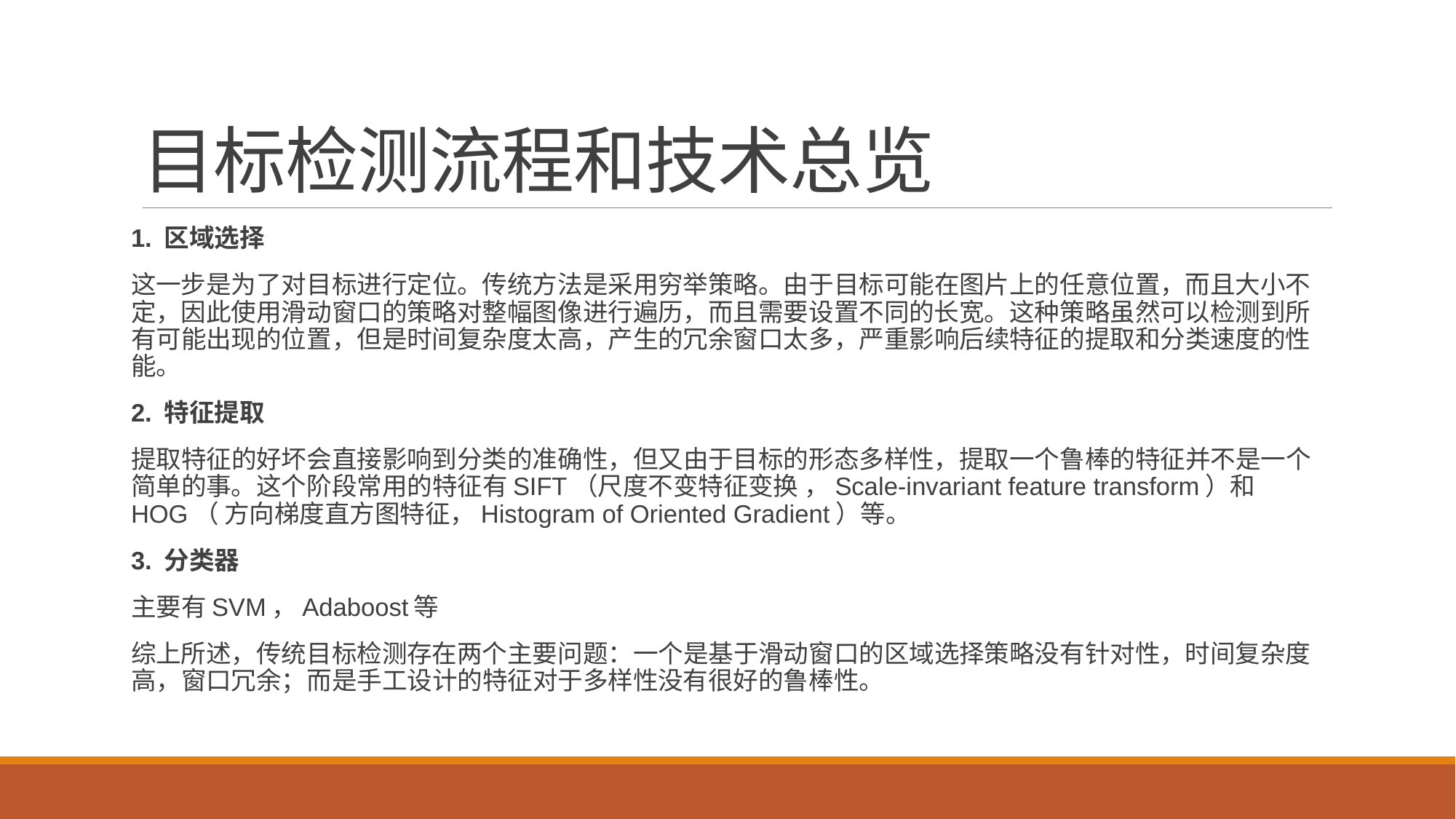

# 目标检测流程和技术总览
1. 区域选择
这一步是为了对目标进行定位。传统方法是采用穷举策略。由于目标可能在图片上的任意位置，而且大小不定，因此使用滑动窗口的策略对整幅图像进行遍历，而且需要设置不同的长宽。这种策略虽然可以检测到所有可能出现的位置，但是时间复杂度太高，产生的冗余窗口太多，严重影响后续特征的提取和分类速度的性能。
2. 特征提取
提取特征的好坏会直接影响到分类的准确性，但又由于目标的形态多样性，提取一个鲁棒的特征并不是一个简单的事。这个阶段常用的特征有SIFT（尺度不变特征变换 ，Scale-invariant feature transform）和HOG（ 方向梯度直方图特征，Histogram of Oriented Gradient）等。
3. 分类器
主要有SVM，Adaboost等
综上所述，传统目标检测存在两个主要问题：一个是基于滑动窗口的区域选择策略没有针对性，时间复杂度高，窗口冗余；而是手工设计的特征对于多样性没有很好的鲁棒性。